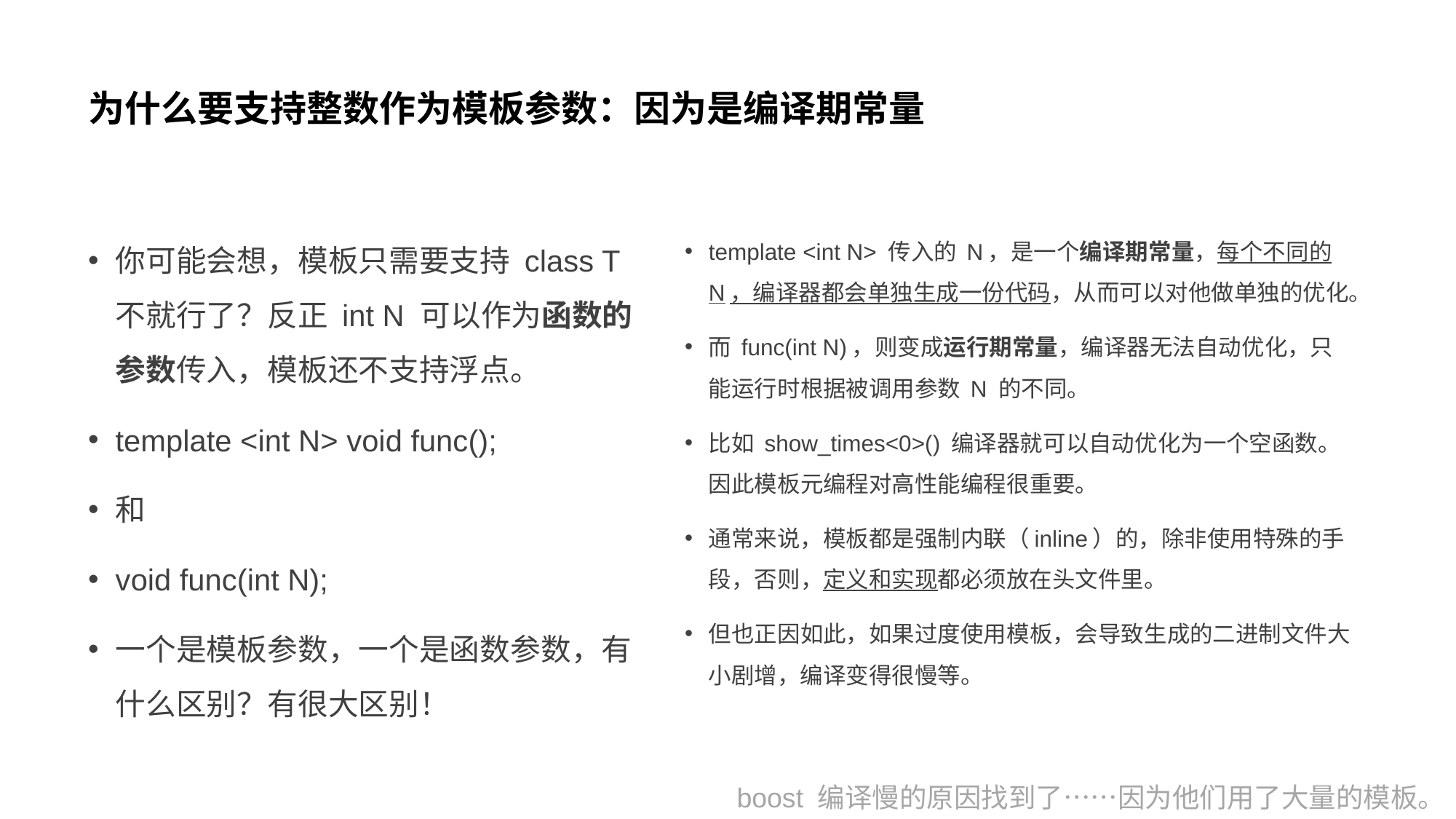

# 为什么要支持整数作为模板参数：因为是编译期常量
你可能会想，模板只需要支持 class T 不就行了？反正 int N 可以作为函数的参数传入，模板还不支持浮点。
template <int N> void func();
和
void func(int N);
一个是模板参数，一个是函数参数，有什么区别？有很大区别！
template <int N> 传入的 N，是一个编译期常量，每个不同的 N，编译器都会单独生成一份代码，从而可以对他做单独的优化。
而 func(int N)，则变成运行期常量，编译器无法自动优化，只能运行时根据被调用参数 N 的不同。
比如 show_times<0>() 编译器就可以自动优化为一个空函数。因此模板元编程对高性能编程很重要。
通常来说，模板都是强制内联（inline）的，除非使用特殊的手段，否则，定义和实现都必须放在头文件里。
但也正因如此，如果过度使用模板，会导致生成的二进制文件大小剧增，编译变得很慢等。
boost 编译慢的原因找到了……因为他们用了大量的模板。